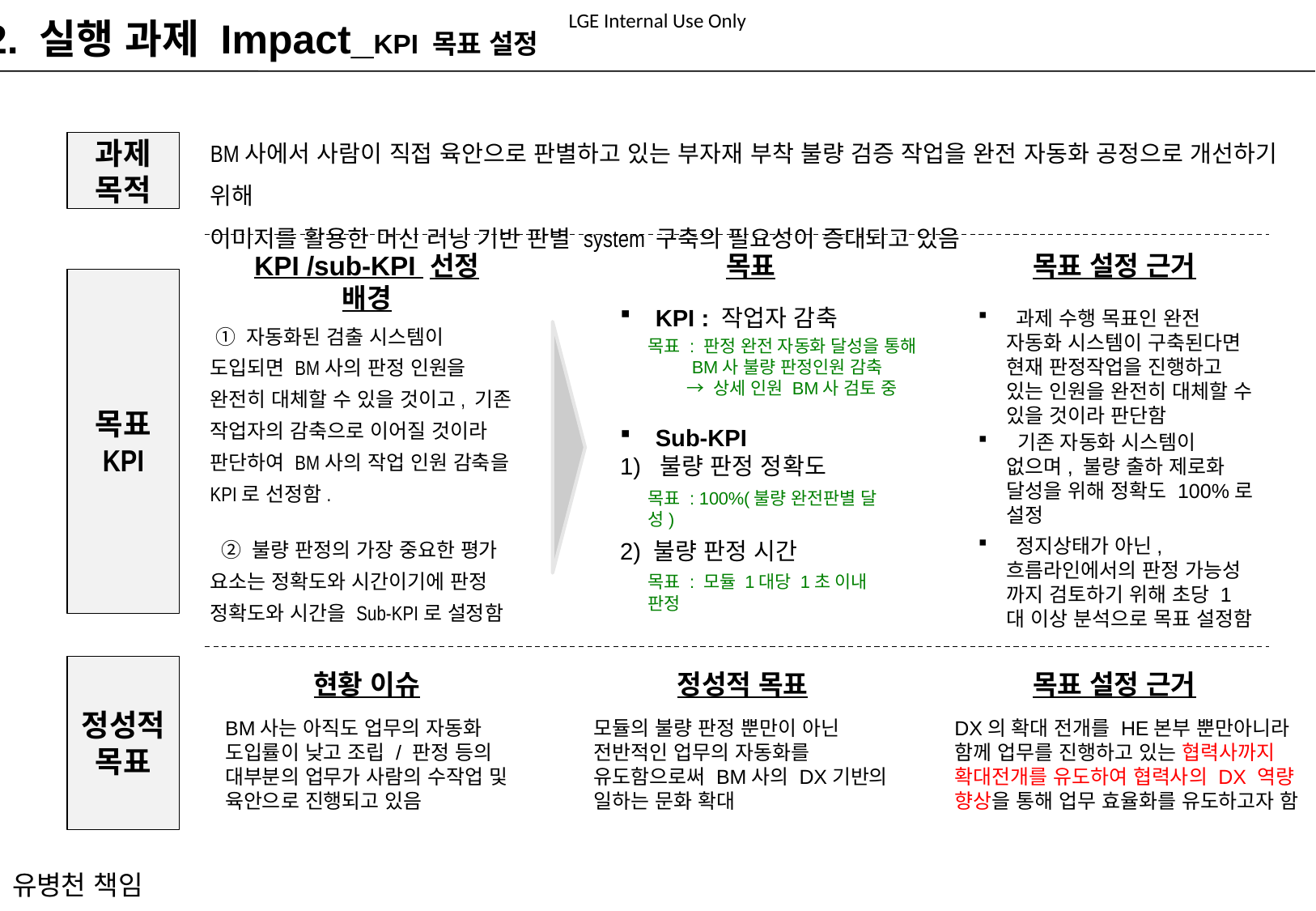

2. 실행 과제 Impact_KPI 목표 설정
BM사에서 사람이 직접 육안으로 판별하고 있는 부자재 부착 불량 검증 작업을 완전 자동화 공정으로 개선하기 위해
이미지를 활용한 머신 러닝 기반 판별 system 구축의 필요성이 증대되고 있음
과제
목적
KPI /sub-KPI 선정 배경
목표
목표 설정 근거
목표
KPI
 KPI : 작업자 감축
 과제 수행 목표인 완전 자동화 시스템이 구축된다면 현재 판정작업을 진행하고 있는 인원을 완전히 대체할 수 있을 것이라 판단함
 ① 자동화된 검출 시스템이 도입되면 BM사의 판정 인원을 완전히 대체할 수 있을 것이고, 기존 작업자의 감축으로 이어질 것이라 판단하여 BM사의 작업 인원 감축을 KPI로 선정함.

  ② 불량 판정의 가장 중요한 평가 요소는 정확도와 시간이기에 판정 정확도와 시간을 Sub-KPI로 설정함
목표 : 판정 완전 자동화 달성을 통해
         BM사 불량 판정인원 감축
        → 상세 인원 BM사 검토 중
 Sub-KPI
1)  불량 판정 정확도

2) 불량 판정 시간
 기존 자동화 시스템이 없으며, 불량 출하 제로화 달성을 위해 정확도 100%로 설정

목표 : 100%(불량 완전판별 달성)
 정지상태가 아닌, 흐름라인에서의 판정 가능성 까지 검토하기 위해 초당 1대 이상 분석으로 목표 설정함
목표 : 모듈 1대당 1초 이내 판정
정성적
목표
현황 이슈
정성적 목표
목표 설정 근거
BM사는 아직도 업무의 자동화
도입률이 낮고 조립 / 판정 등의
대부분의 업무가 사람의 수작업 및
육안으로 진행되고 있음
모듈의 불량 판정 뿐만이 아닌
전반적인 업무의 자동화를
유도함으로써 BM사의 DX기반의
일하는 문화 확대
DX의 확대 전개를 HE본부 뿐만아니라
함께 업무를 진행하고 있는 협력사까지
확대전개를 유도하여 협력사의 DX 역량
향상을 통해 업무 효율화를 유도하고자 함
유병천 책임